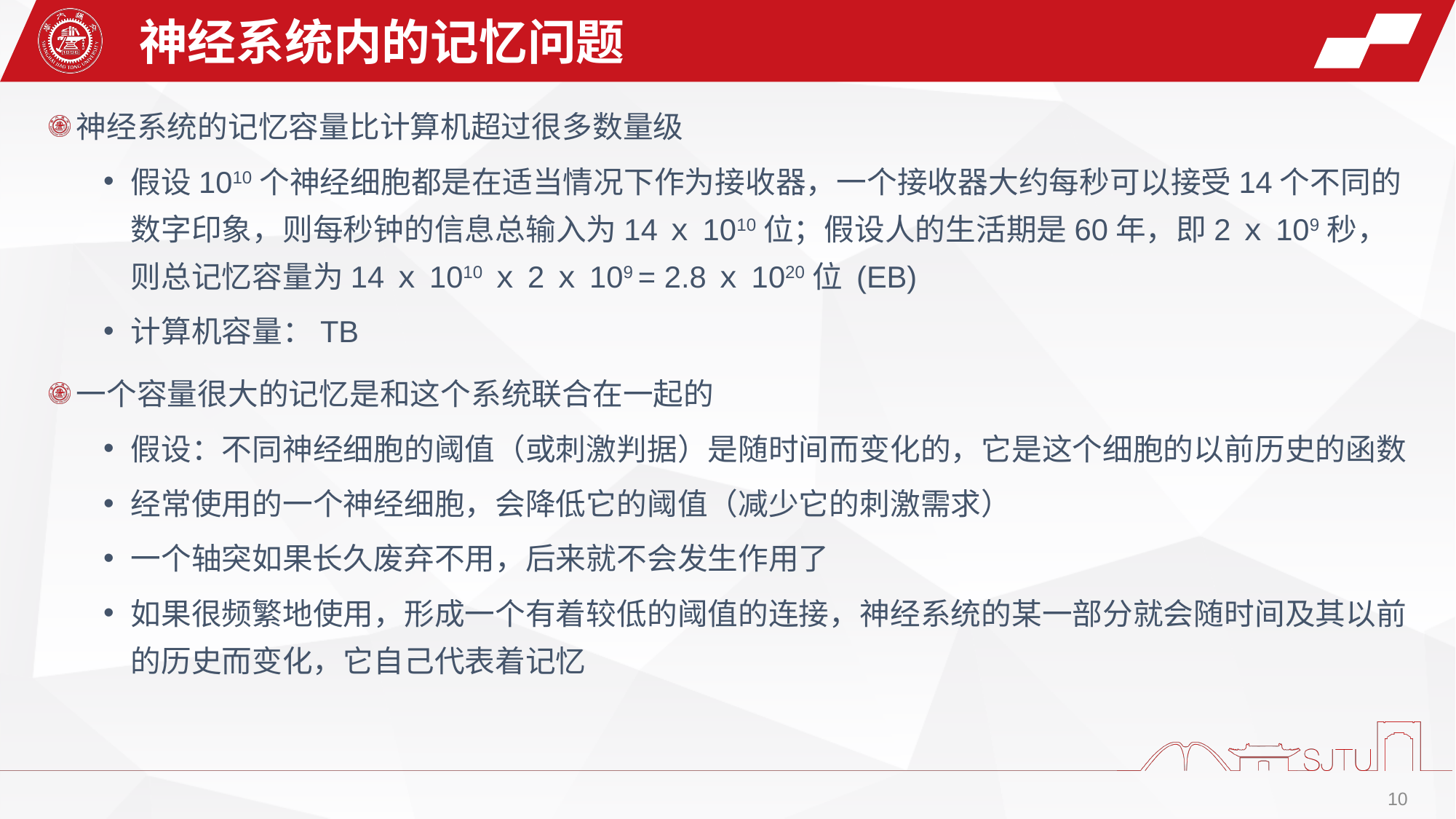

神经系统内的记忆问题
神经系统的记忆容量比计算机超过很多数量级
假设1010个神经细胞都是在适当情况下作为接收器，一个接收器大约每秒可以接受14个不同的数字印象，则每秒钟的信息总输入为14ｘ1010位；假设人的生活期是60年，即2ｘ109秒，则总记忆容量为14ｘ1010ｘ2ｘ109 = 2.8ｘ1020位 (EB)
计算机容量：TB
一个容量很大的记忆是和这个系统联合在一起的
假设：不同神经细胞的阈值（或刺激判据）是随时间而变化的，它是这个细胞的以前历史的函数
经常使用的一个神经细胞，会降低它的阈值（减少它的刺激需求）
一个轴突如果长久废弃不用，后来就不会发生作用了
如果很频繁地使用，形成一个有着较低的阈值的连接，神经系统的某一部分就会随时间及其以前的历史而变化，它自己代表着记忆

10